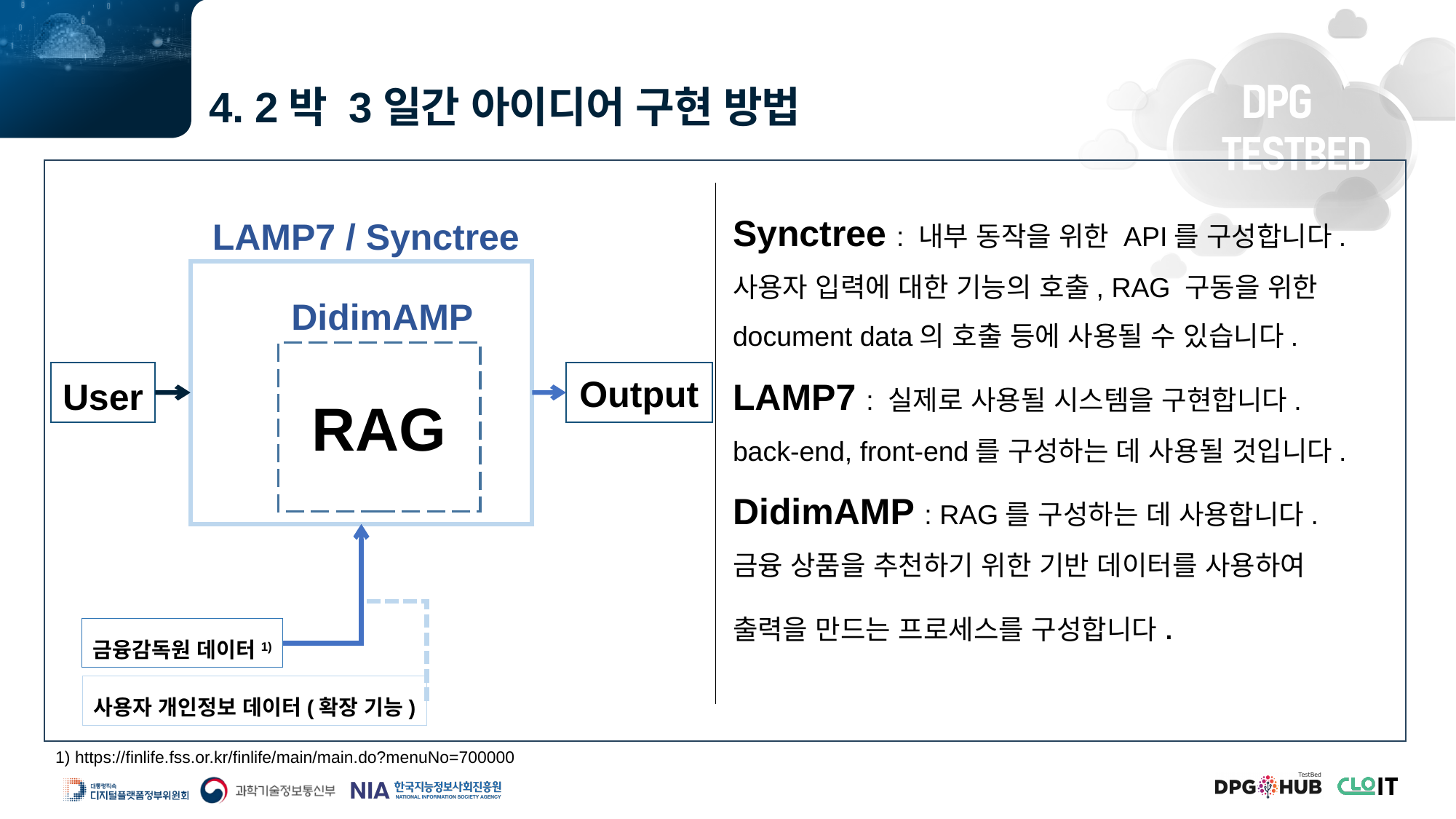

4. 2박 3일간 아이디어 구현 방법

Synctree : 내부 동작을 위한 API를 구성합니다.
사용자 입력에 대한 기능의 호출, RAG 구동을 위한 document data의 호출 등에 사용될 수 있습니다.
LAMP7 : 실제로 사용될 시스템을 구현합니다.
back-end, front-end를 구성하는 데 사용될 것입니다.
DidimAMP : RAG를 구성하는 데 사용합니다.
금융 상품을 추천하기 위한 기반 데이터를 사용하여 출력을 만드는 프로세스를 구성합니다.
LAMP7 / Synctree

DidimAMP
RAG
User
Output
금융감독원 데이터1)
사용자 개인정보 데이터(확장 기능)
1) https://finlife.fss.or.kr/finlife/main/main.do?menuNo=700000